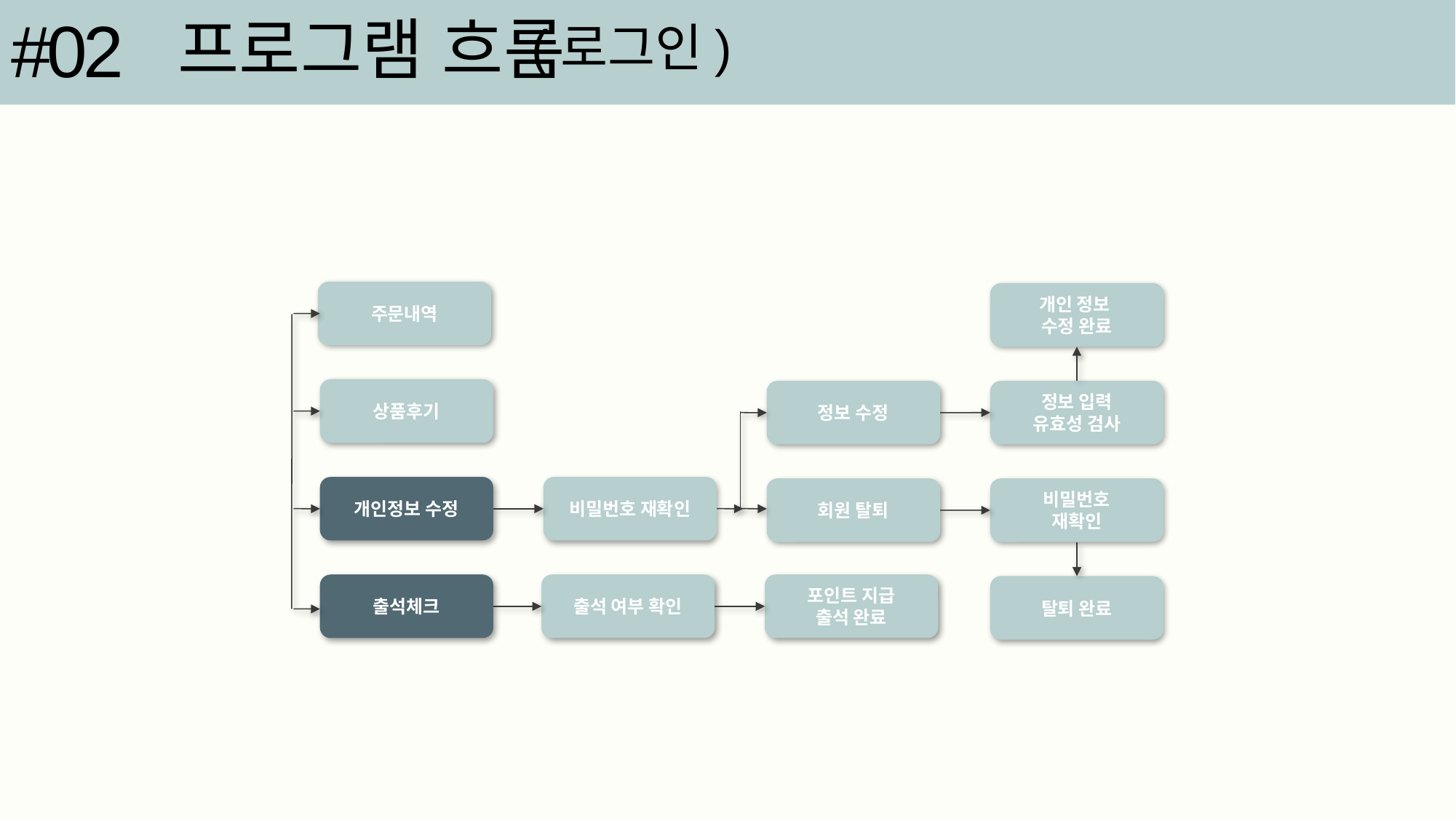

#02
프로그램 흐름
(로그인)

주문내역
개인 정보
수정 완료
상품후기
정보 수정
정보 입력
유효성 검사
개인정보 수정
비밀번호 재확인
회원 탈퇴
비밀번호
재확인
출석체크
출석 여부 확인
포인트 지급
출석 완료
탈퇴 완료